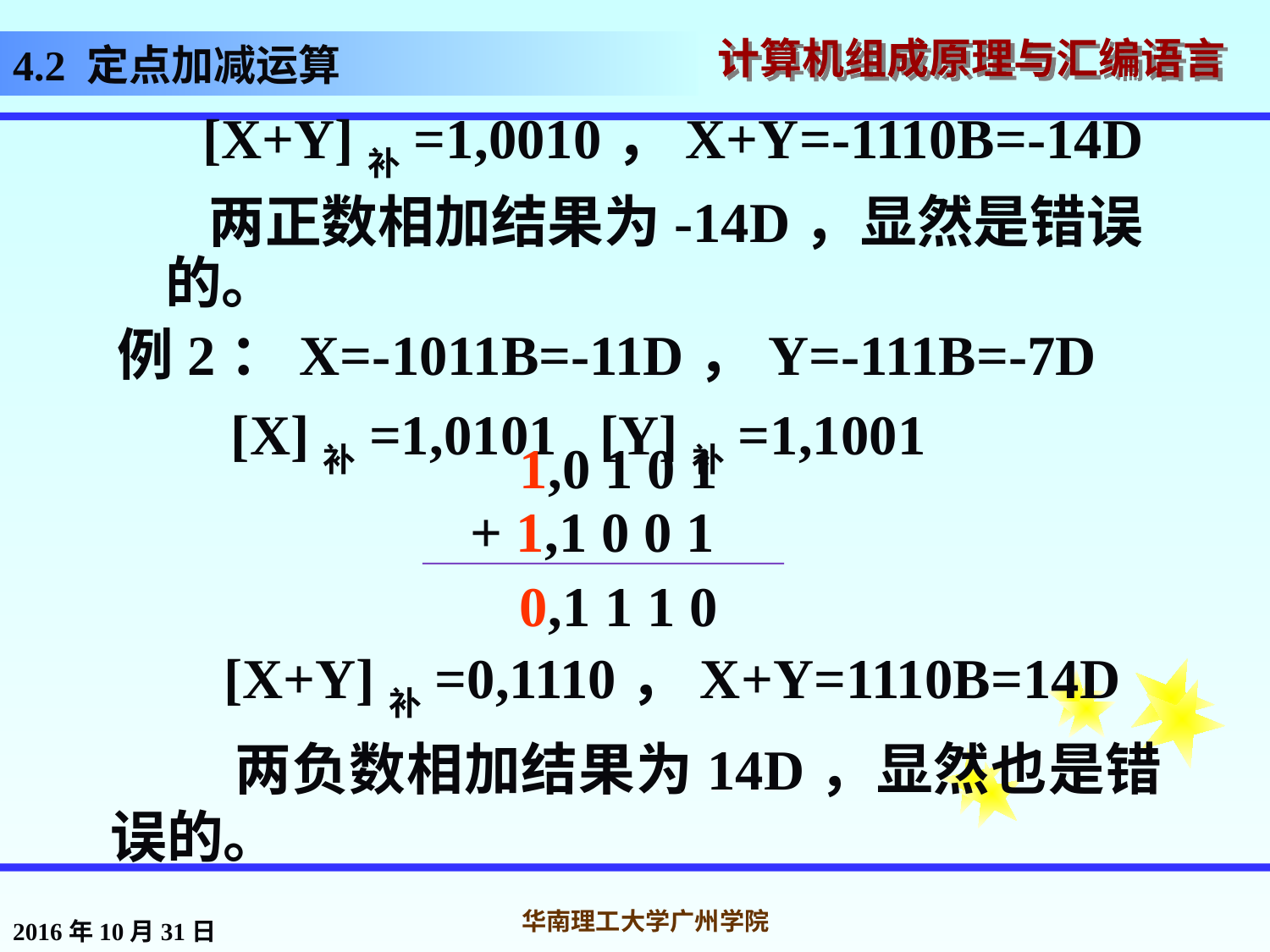

# 4.2 定点加减运算
      [X+Y]补=1,0010，X+Y=-1110B=-14D
      两正数相加结果为-14D，显然是错误的。
例2：X=-1011B=-11D，Y=-111B=-7D
        [X]补=1,0101   [Y]补=1,1001
1,0 1 0 1
+ 1,1 0 0 1

0,1 1 1 0
        [X+Y]补=0,1110，X+Y=1110B=14D
        两负数相加结果为14D，显然也是错误的。
2016年10月31日
华南理工大学广州学院